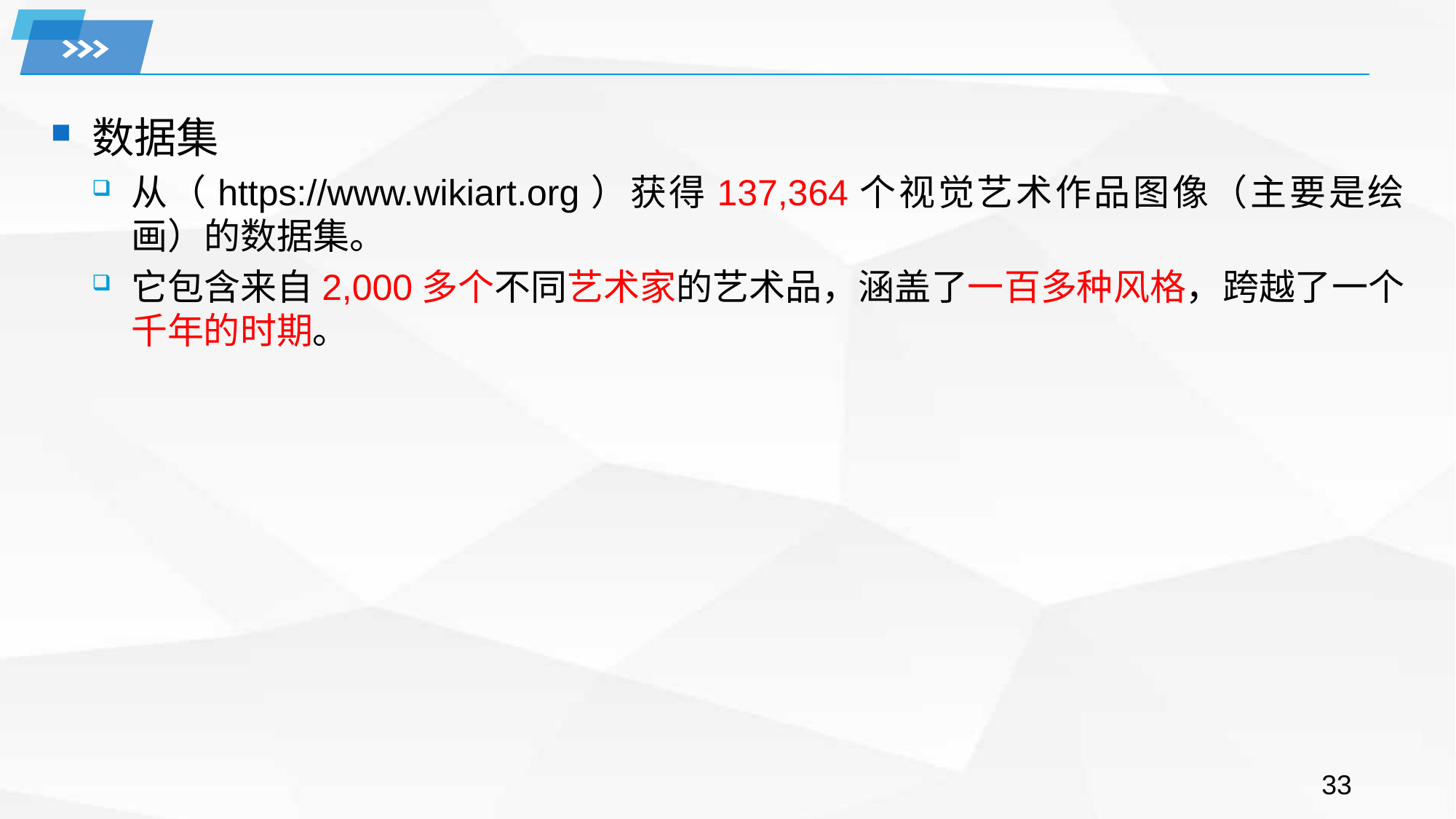

#
数据集
从（https://www.wikiart.org）获得137,364个视觉艺术作品图像（主要是绘画）的数据集。
它包含来自2,000多个不同艺术家的艺术品，涵盖了一百多种风格，跨越了一个千年的时期。